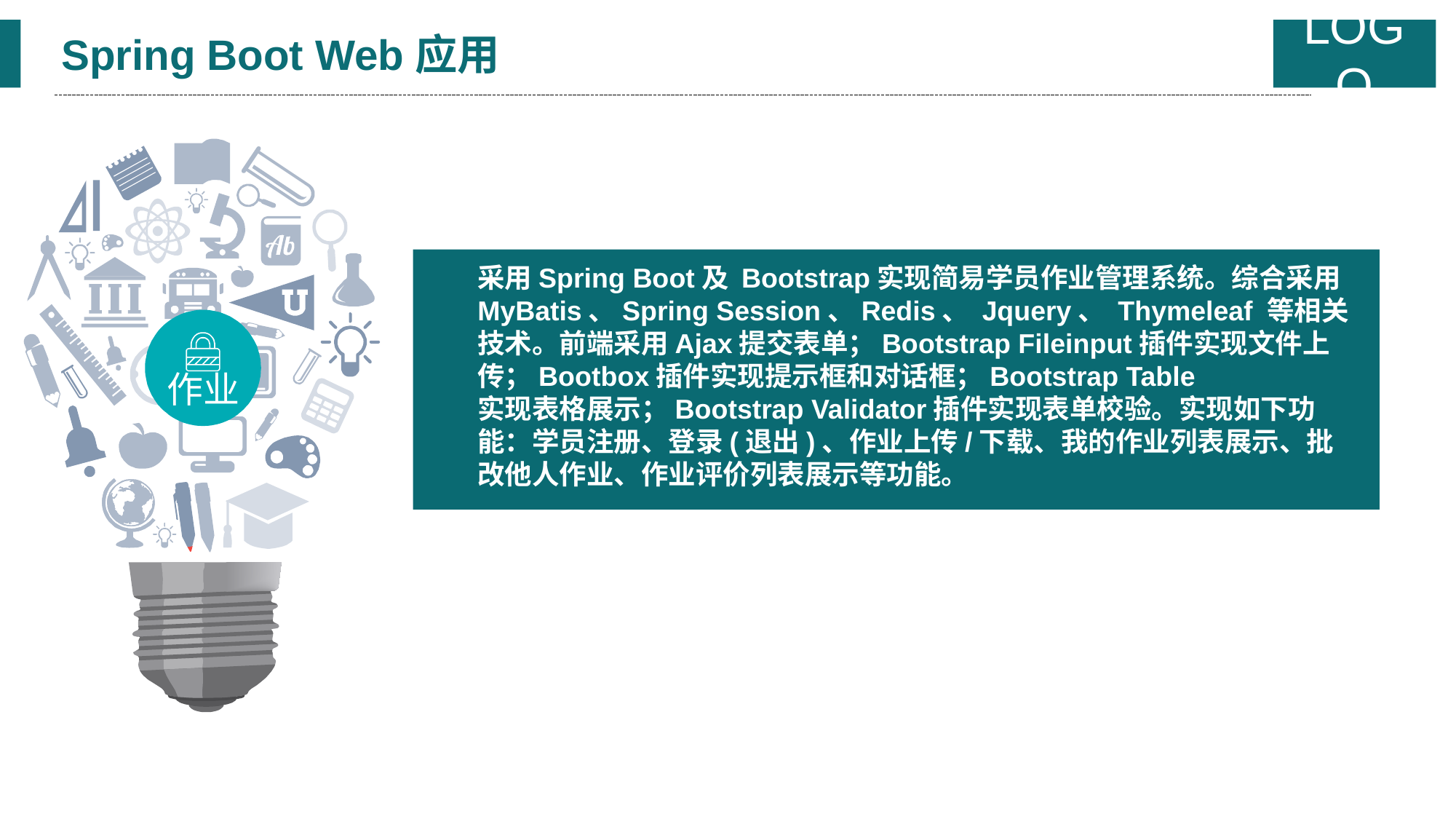

Spring Boot Web应用

采用Spring Boot及 Bootstrap实现简易学员作业管理系统。综合采用
MyBatis、Spring Session、Redis、 Jquery、 Thymeleaf 等相关
技术。前端采用Ajax提交表单；Bootstrap Fileinput插件实现文件上
传；Bootbox插件实现提示框和对话框；Bootstrap Table
实现表格展示；Bootstrap Validator插件实现表单校验。实现如下功
能：学员注册、登录(退出)、作业上传/下载、我的作业列表展示、批
改他人作业、作业评价列表展示等功能。

作业